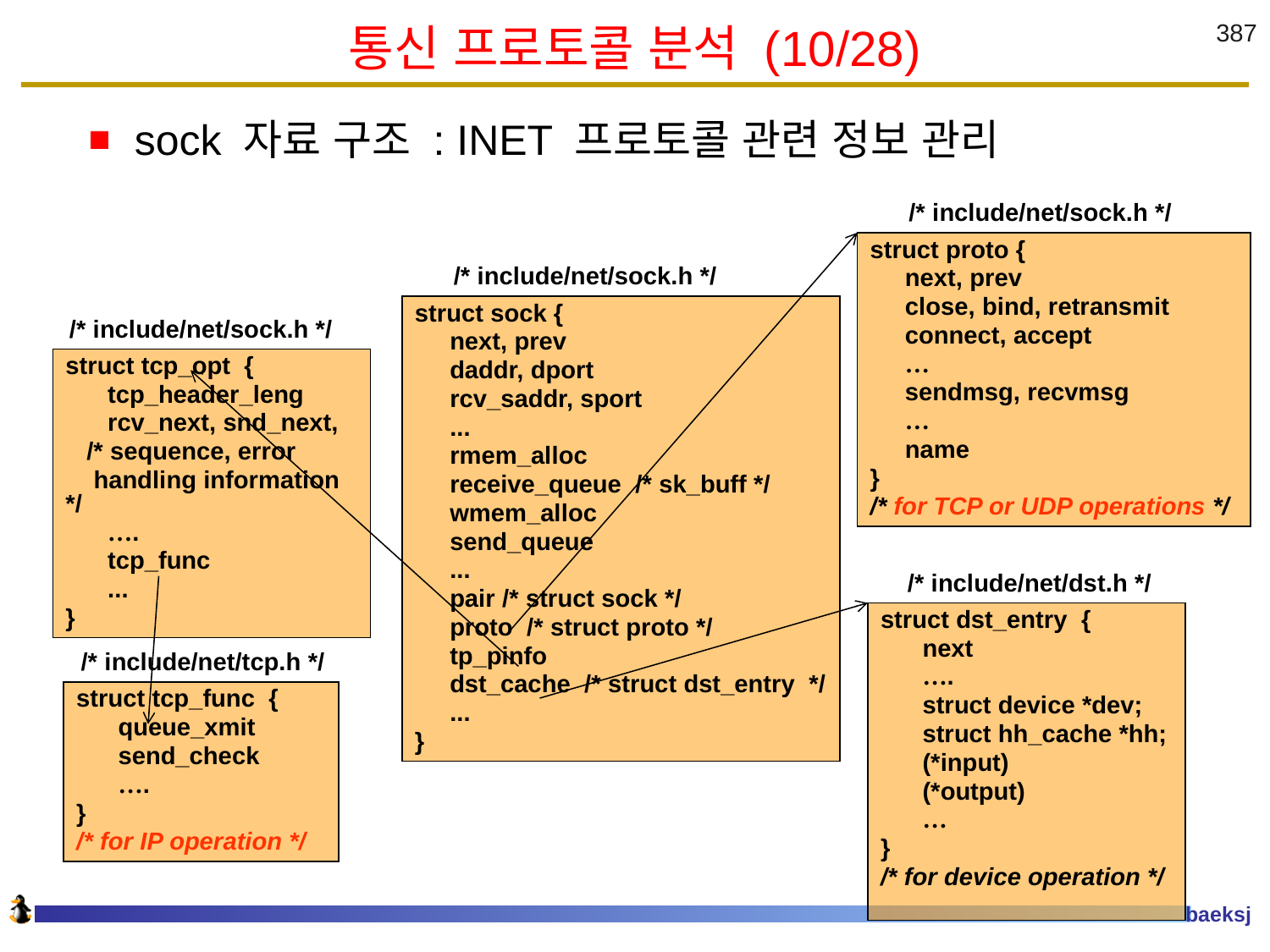

# 통신 프로토콜 분석 (10/28)
387
sock 자료 구조 : INET 프로토콜 관련 정보 관리

 /* include/net/sock.h */

struct proto {
     next, prev
     close, bind, retransmit
     connect, accept
     …
     sendmsg, recvmsg
     …
     name
}
/* for TCP or UDP operations */
 /* include/net/sock.h */
struct sock {
     next, prev
     daddr, dport
     rcv_saddr, sport
     ...
     rmem_alloc
     receive_queue  /* sk_buff */
     wmem_alloc
     send_queue
     ...
     pair /* struct sock */
     proto  /* struct proto */
     tp_pinfo
     dst_cache  /* struct dst_entry  */
     ...
}
/* include/net/sock.h */
struct tcp_opt  {
      tcp_header_leng
      rcv_next, snd_next,
   /* sequence, error
    handling information */
      ….
      tcp_func
      ...
}

/* include/net/dst.h */

struct dst_entry  {
      next
      ….
      struct device *dev;
      struct hh_cache *hh;
      (*input)
      (*output)
      …
}
/* for device operation */
/* include/net/tcp.h */
struct tcp_func  {
      queue_xmit
      send_check
      ….
}
/* for IP operation */